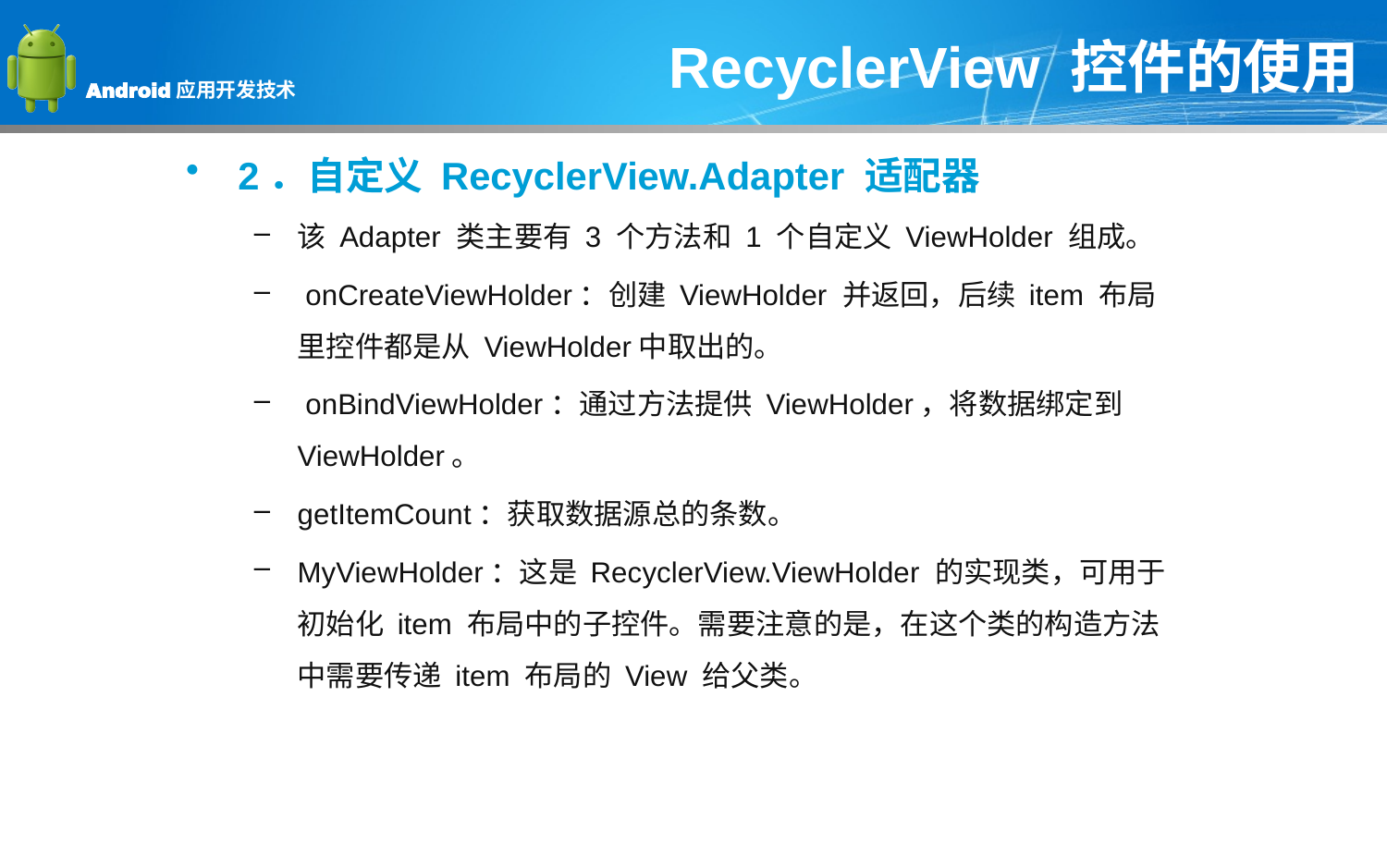

RecyclerView 控件的使用
2．自定义 RecyclerView.Adapter 适配器
该 Adapter 类主要有 3 个方法和 1 个自定义 ViewHolder 组成。
 onCreateViewHolder：创建 ViewHolder 并返回，后续 item 布局里控件都是从 ViewHolder中取出的。
 onBindViewHolder：通过方法提供 ViewHolder，将数据绑定到 ViewHolder。
getItemCount：获取数据源总的条数。
MyViewHolder：这是 RecyclerView.ViewHolder 的实现类，可用于初始化 item 布局中的子控件。需要注意的是，在这个类的构造方法中需要传递 item 布局的 View 给父类。